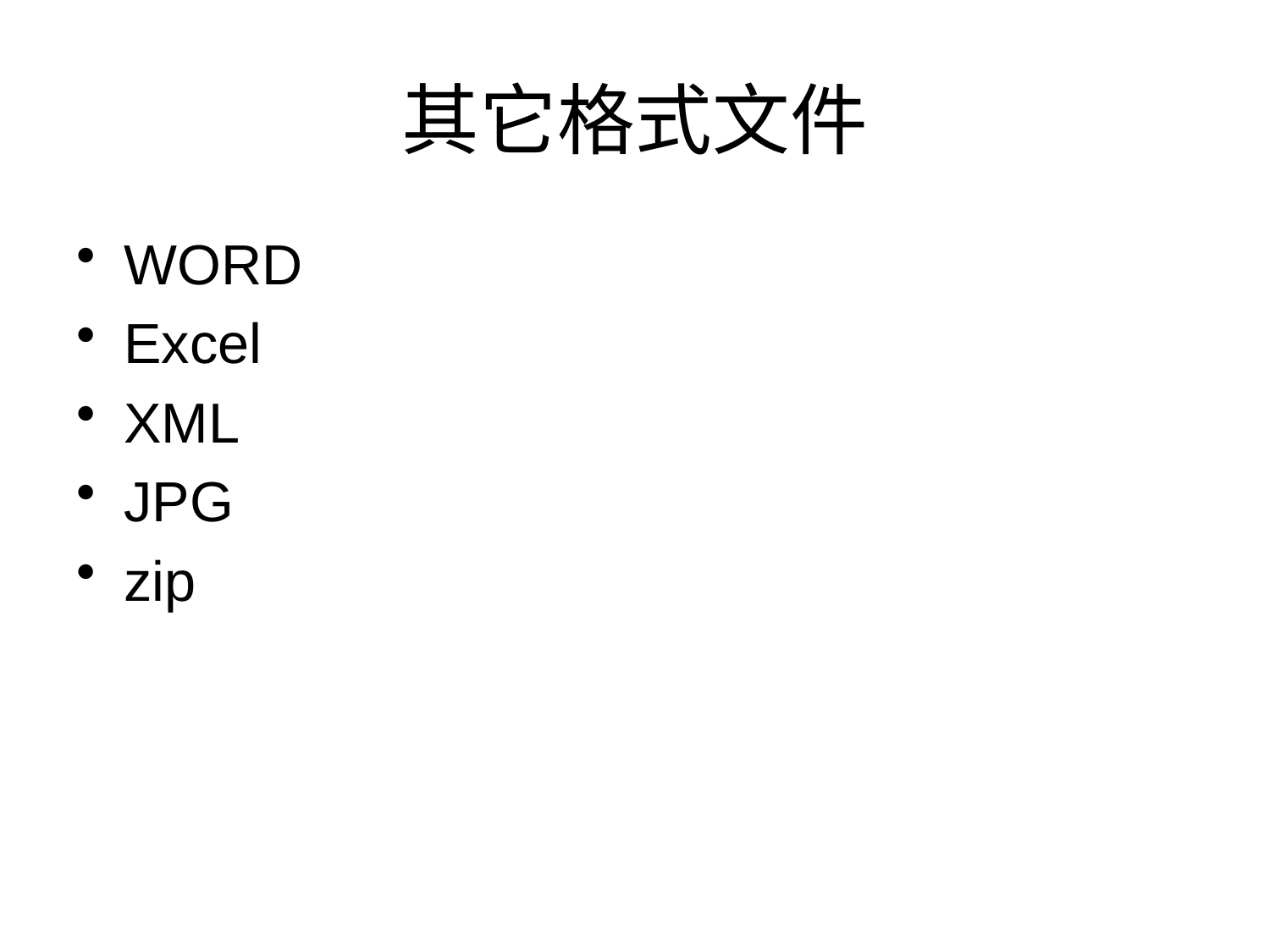

# 其它格式文件
WORD
Excel
XML
JPG
zip